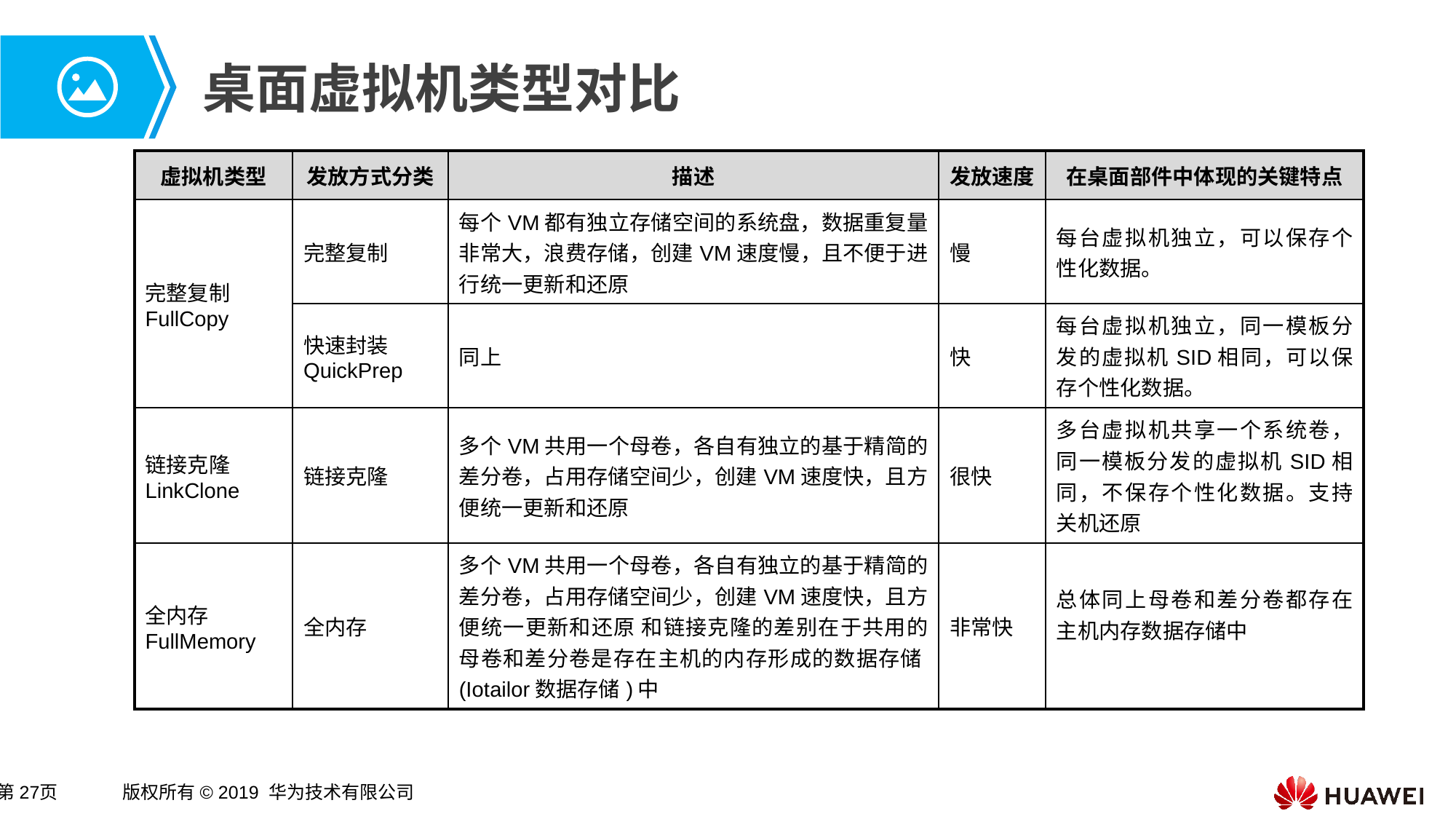

# 桌面虚拟机类型对比
| 虚拟机类型 | 发放方式分类 | 描述 | 发放速度 | 在桌面部件中体现的关键特点 |
| --- | --- | --- | --- | --- |
| 完整复制 FullCopy | 完整复制 | 每个VM都有独立存储空间的系统盘，数据重复量非常大，浪费存储，创建VM速度慢，且不便于进行统一更新和还原 | 慢 | 每台虚拟机独立，可以保存个性化数据。 |
|  | 快速封装 QuickPrep | 同上 | 快 | 每台虚拟机独立，同一模板分发的虚拟机SID相同，可以保存个性化数据。 |
| 链接克隆 LinkClone | 链接克隆 | 多个VM共用一个母卷，各自有独立的基于精简的差分卷，占用存储空间少，创建VM速度快，且方便统一更新和还原 | 很快 | 多台虚拟机共享一个系统卷，同一模板分发的虚拟机SID相同，不保存个性化数据。支持关机还原 |
| 全内存 FullMemory | 全内存 | 多个VM共用一个母卷，各自有独立的基于精简的差分卷，占用存储空间少，创建VM速度快，且方便统一更新和还原 和链接克隆的差别在于共用的母卷和差分卷是存在主机的内存形成的数据存储(Iotailor数据存储)中 | 非常快 | 总体同上母卷和差分卷都存在主机内存数据存储中 |